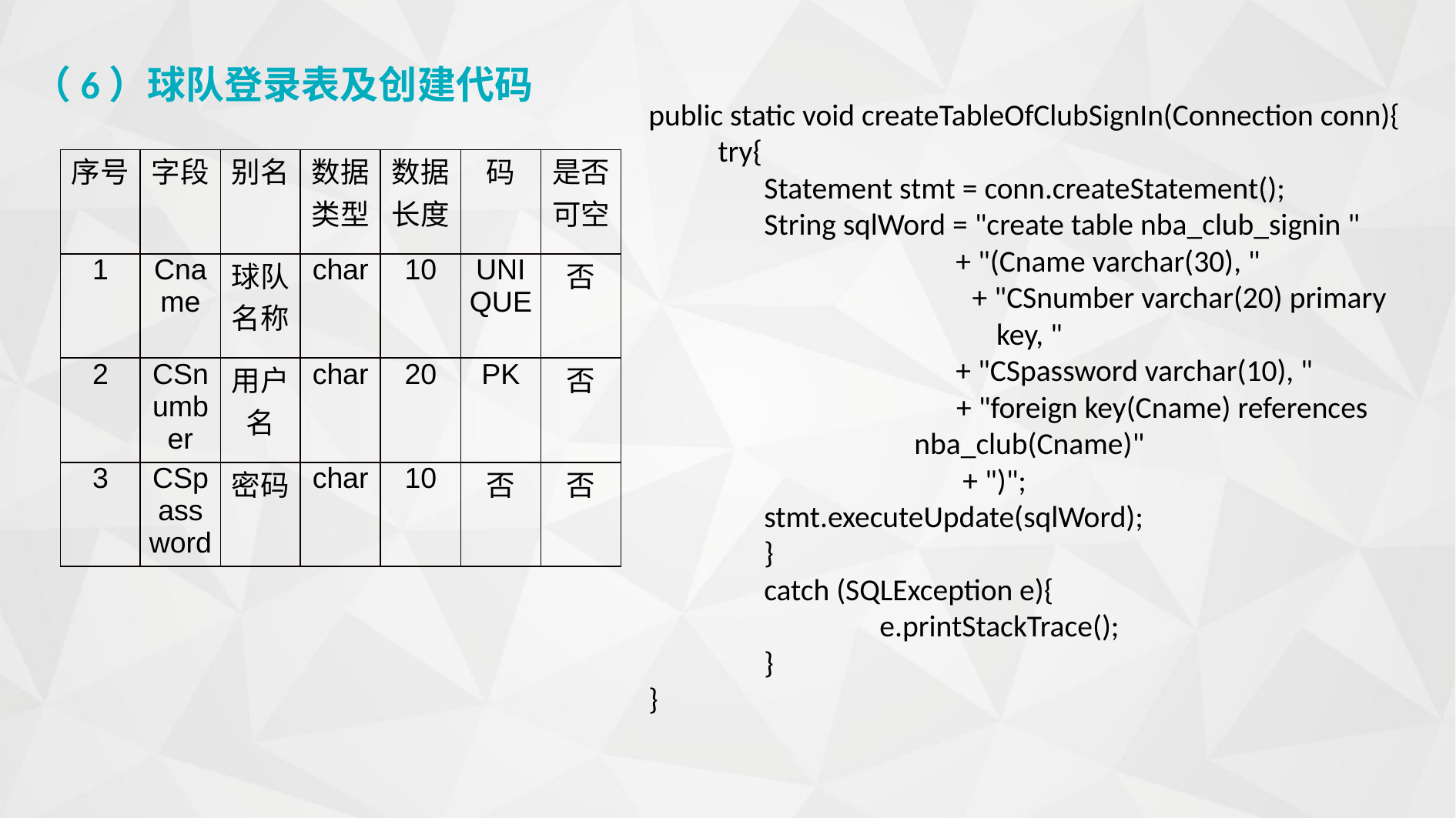

（6）球队登录表及创建代码
public static void createTableOfClubSignIn(Connection conn){
          try{
	Statement stmt = conn.createStatement();
	String sqlWord = "create table nba_club_signin "
		           + "(Cname varchar(30), "
		          + "CSnumber varchar(20) primary key, "
		           + "CSpassword varchar(10), "
		     + "foreign key(Cname) references nba_club(Cname)"
		            + ")";
	stmt.executeUpdate(sqlWord);
	}
	catch (SQLException e){
		e.printStackTrace();
	}
}
| 序号 | 字段 | 别名 | 数据类型 | 数据长度 | 码 | 是否可空 |
| --- | --- | --- | --- | --- | --- | --- |
| 1 | Cname | 球队名称 | char | 10 | UNIQUE | 否 |
| 2 | CSnumber | 用户名 | char | 20 | PK | 否 |
| 3 | CSpassword | 密码 | char | 10 | 否 | 否 |